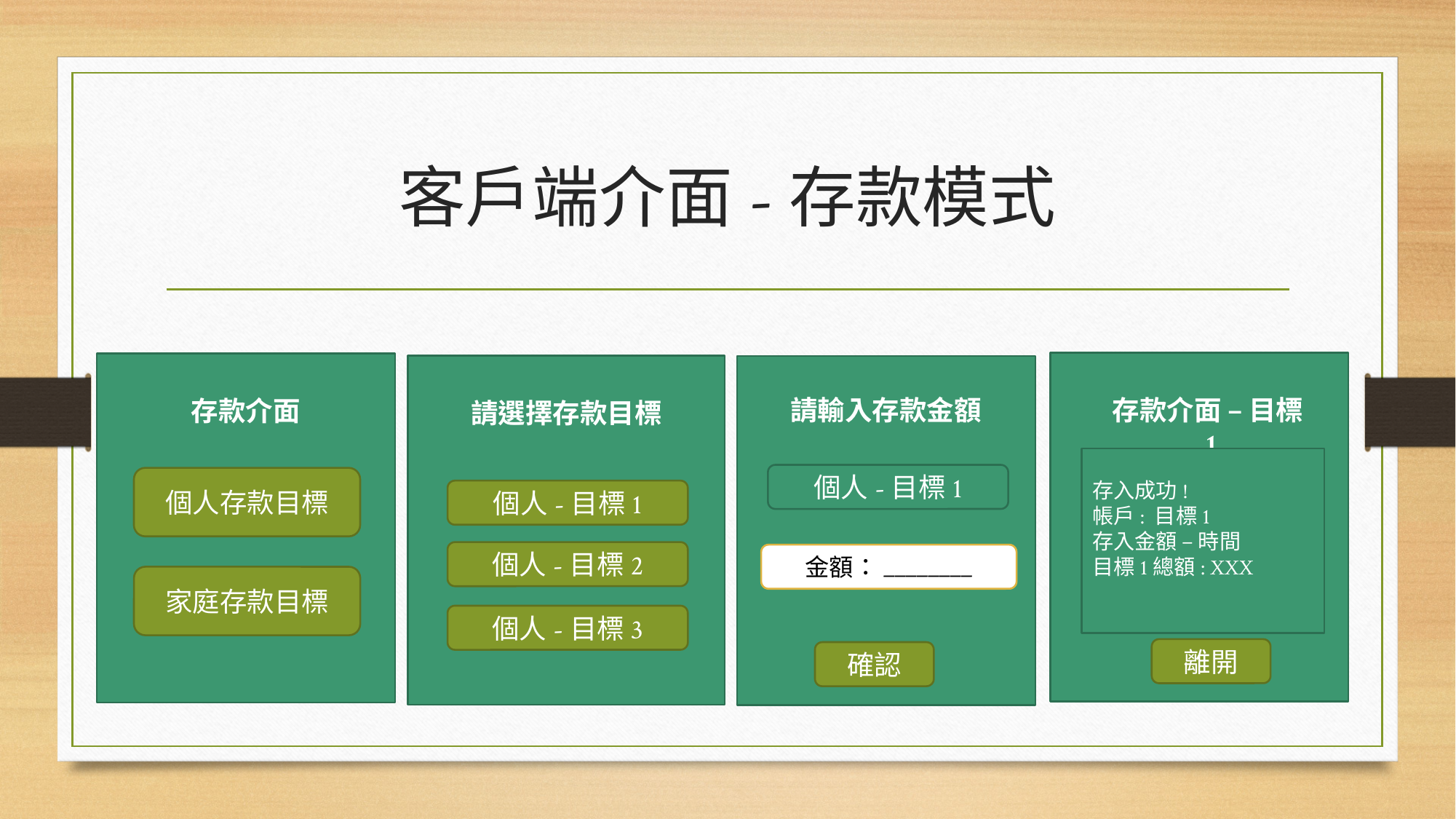

# 客戶端介面-存款模式

存款介面 – 目標1
存入成功!
帳戶: 目標1
存入金額 – 時間
目標1總額: XXX

離開

存款介面
個人存款目標
家庭存款目標

請選擇存款目標

請輸入存款金額
個人-目標1
金額：________
確認
個人-目標1
個人-目標2
個人-目標3